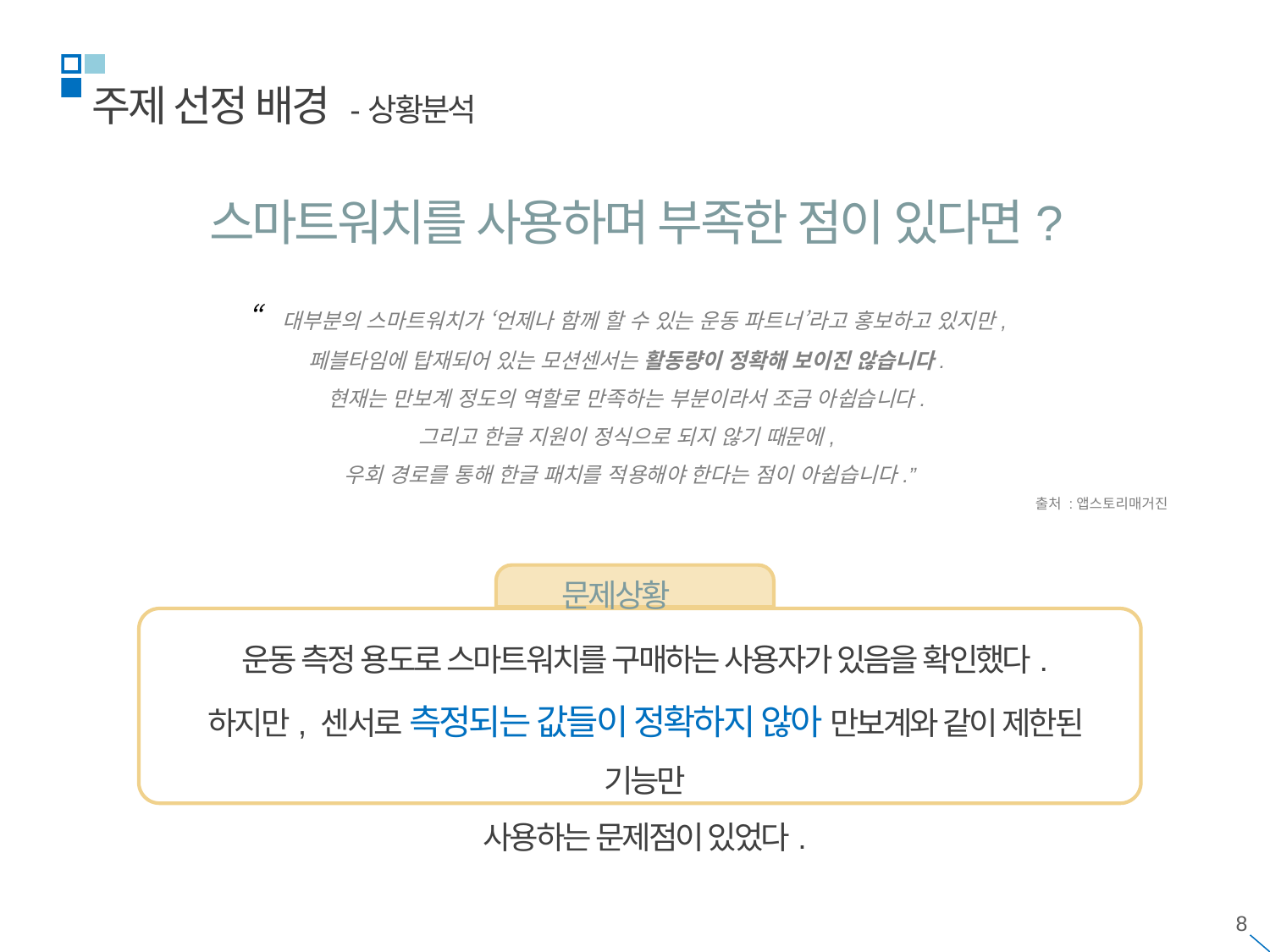

주제 선정 배경 -상황분석
스마트워치를 사용하며 부족한 점이 있다면?
“대부분의 스마트워치가 ‘언제나 함께 할 수 있는 운동 파트너’라고 홍보하고 있지만,
페블타임에 탑재되어 있는 모션센서는 활동량이 정확해 보이진 않습니다.
현재는 만보계 정도의 역할로 만족하는 부분이라서 조금 아쉽습니다.
그리고 한글 지원이 정식으로 되지 않기 때문에,
우회 경로를 통해 한글 패치를 적용해야 한다는 점이 아쉽습니다.”
출처 :앱스토리매거진
문제상황

운동 측정 용도로 스마트워치를 구매하는 사용자가 있음을 확인했다.
하지만, 센서로 측정되는 값들이 정확하지 않아 만보계와 같이 제한된 기능만
사용하는 문제점이 있었다.